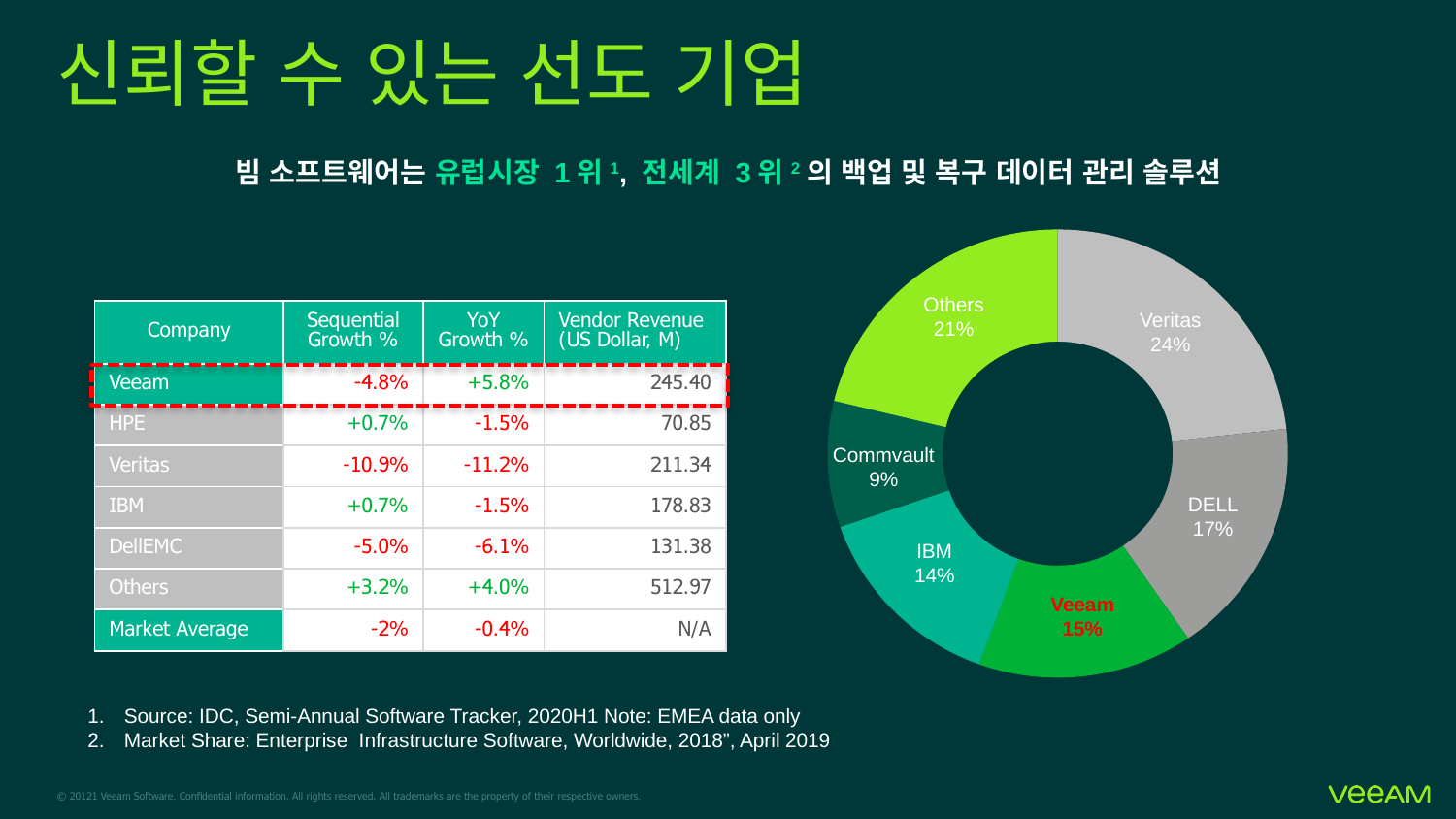

# 신뢰할 수 있는 선도 기업
빔 소프트웨어는 유럽시장 1위1, 전세계 3위2의 백업 및 복구 데이터 관리 솔루션

Others
21%
Veritas
24%

Commvault
9%
DELL
17%

IBM
14%

Veeam
15%
| Company | Sequential Growth % | YoY Growth % | Vendor Revenue (US Dollar, M) |
| --- | --- | --- | --- |
| Veeam | -4.8% | +5.8% | 245.40 |
| HPE | +0.7% | -1.5% | 70.85 |
| Veritas | -10.9% | -11.2% | 211.34 |
| IBM | +0.7% | -1.5% | 178.83 |
| DellEMC | -5.0% | -6.1% | 131.38 |
| Others | +3.2% | +4.0% | 512.97 |
| Market Average | -2% | -0.4% | N/A |

Source: IDC, Semi-Annual Software Tracker, 2020H1 Note: EMEA data only
Market Share: Enterprise  Infrastructure Software, Worldwide, 2018”, April 2019